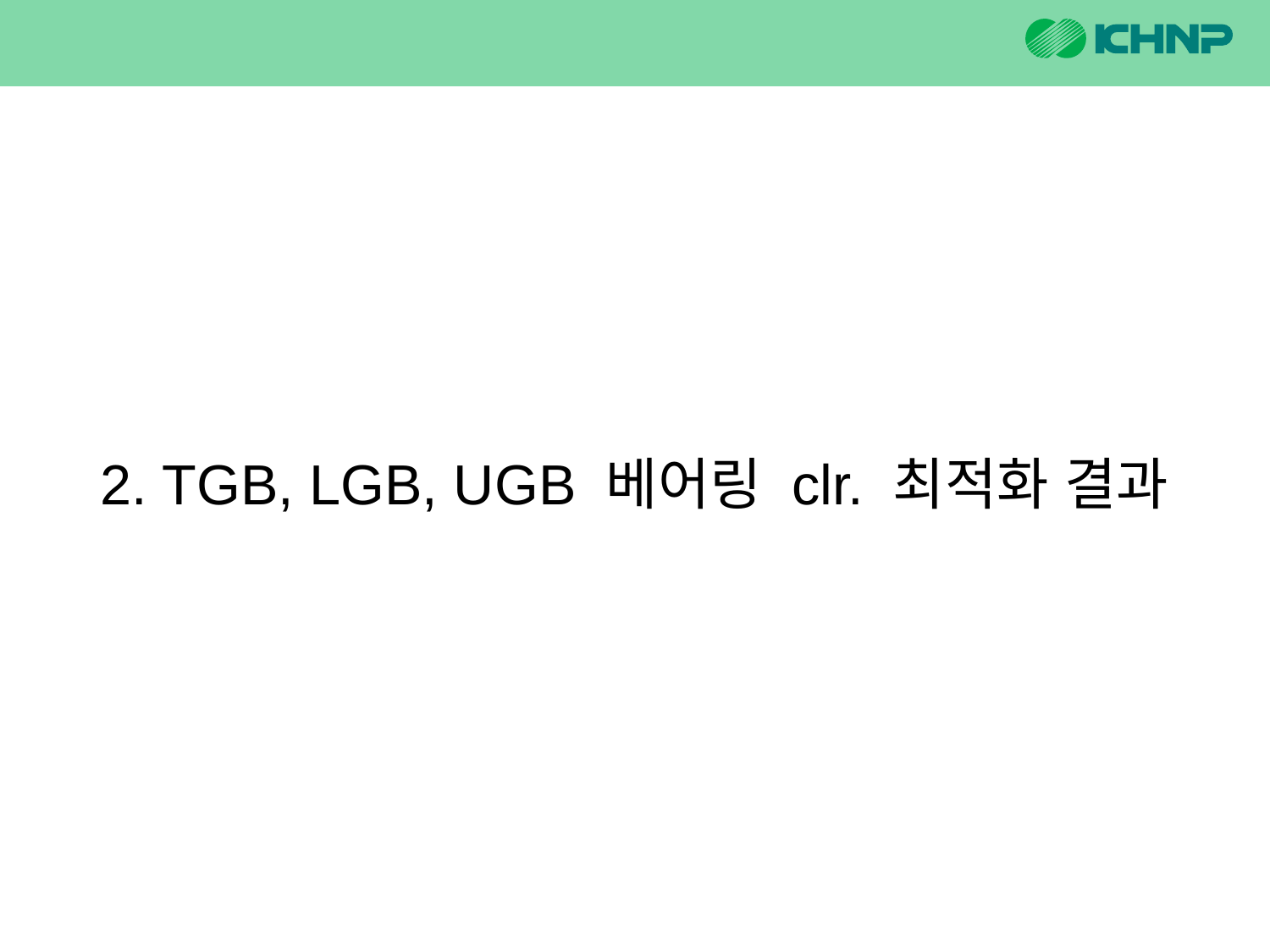

2. TGB, LGB, UGB 베어링 clr. 최적화 결과